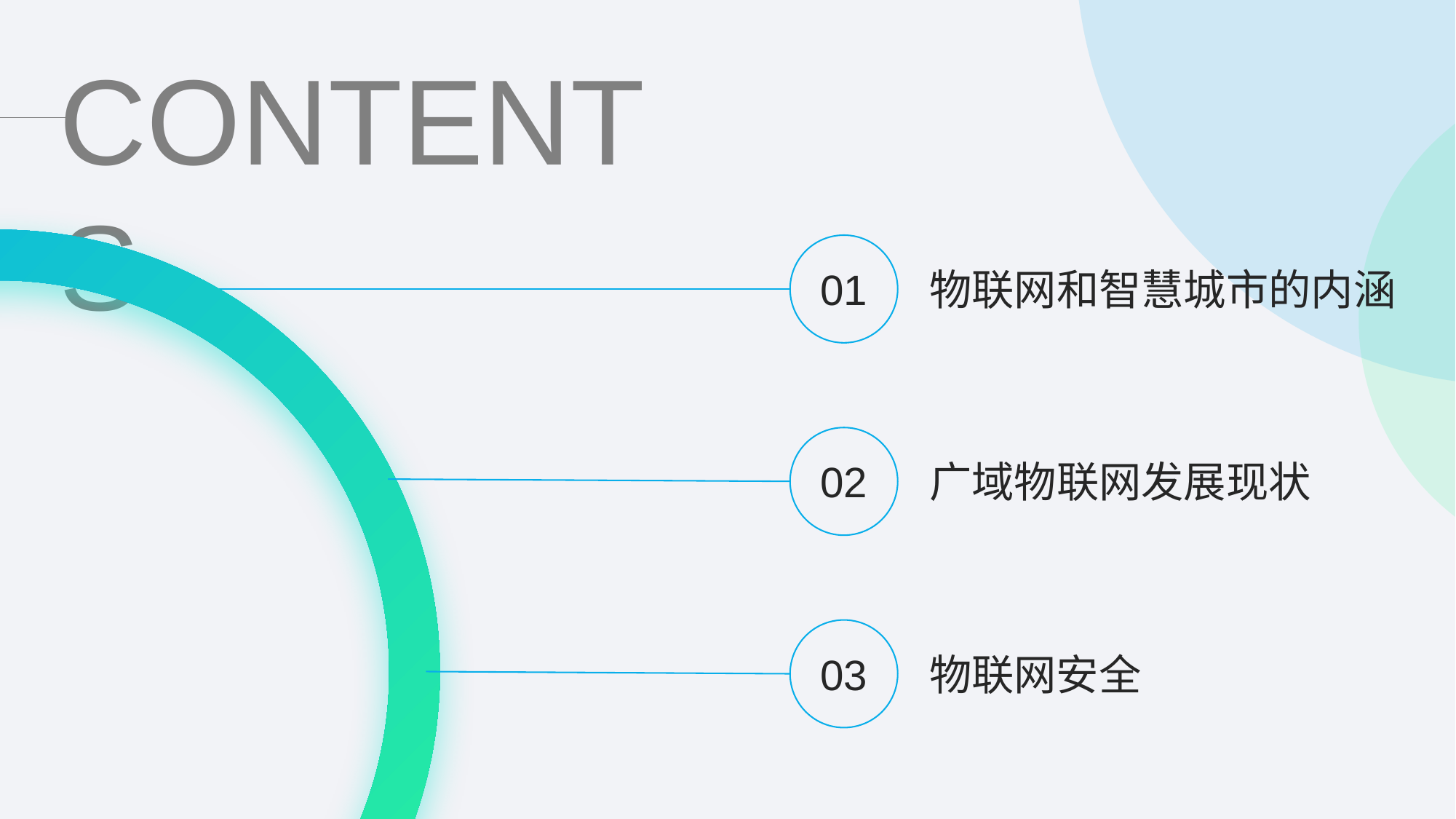

CONTENTS

01
物联网和智慧城市的内涵

02
广域物联网发展现状

03
物联网安全